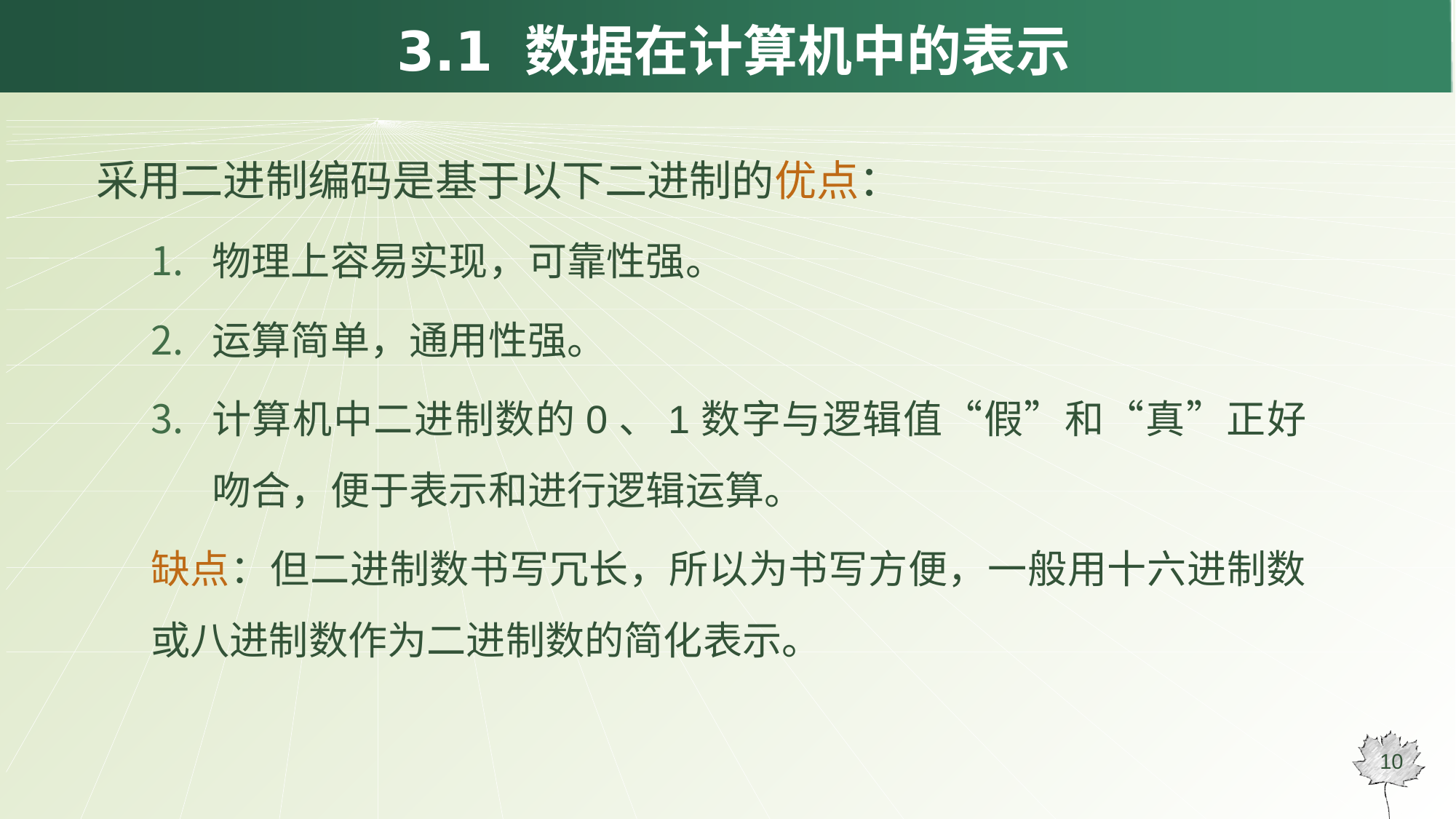

# 3.1 数据在计算机中的表示
采用二进制编码是基于以下二进制的优点：
物理上容易实现，可靠性强。
运算简单，通用性强。
计算机中二进制数的0、1数字与逻辑值“假”和“真”正好吻合，便于表示和进行逻辑运算。
缺点：但二进制数书写冗长，所以为书写方便，一般用十六进制数或八进制数作为二进制数的简化表示。

10